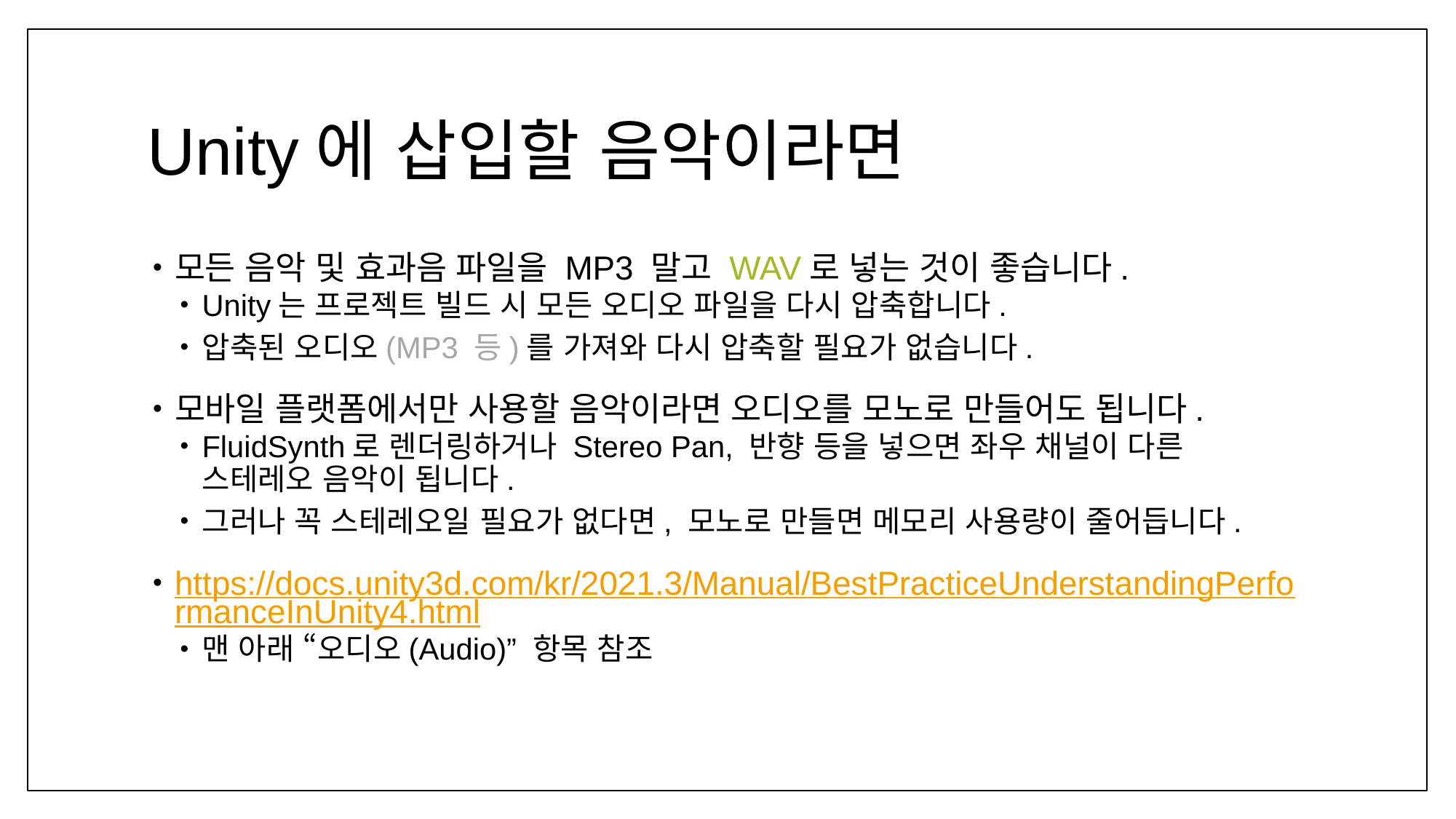

# Unity에 삽입할 음악이라면
모든 음악 및 효과음 파일을 MP3 말고 WAV로 넣는 것이 좋습니다.
Unity는 프로젝트 빌드 시 모든 오디오 파일을 다시 압축합니다.
압축된 오디오(MP3 등)를 가져와 다시 압축할 필요가 없습니다.
모바일 플랫폼에서만 사용할 음악이라면 오디오를 모노로 만들어도 됩니다.
FluidSynth로 렌더링하거나 Stereo Pan, 반향 등을 넣으면 좌우 채널이 다른
스테레오 음악이 됩니다.
그러나 꼭 스테레오일 필요가 없다면, 모노로 만들면 메모리 사용량이 줄어듭니다.
https://docs.unity3d.com/kr/2021.3/Manual/BestPracticeUnderstandingPerformanceInUnity4.html
맨 아래 “오디오(Audio)” 항목 참조